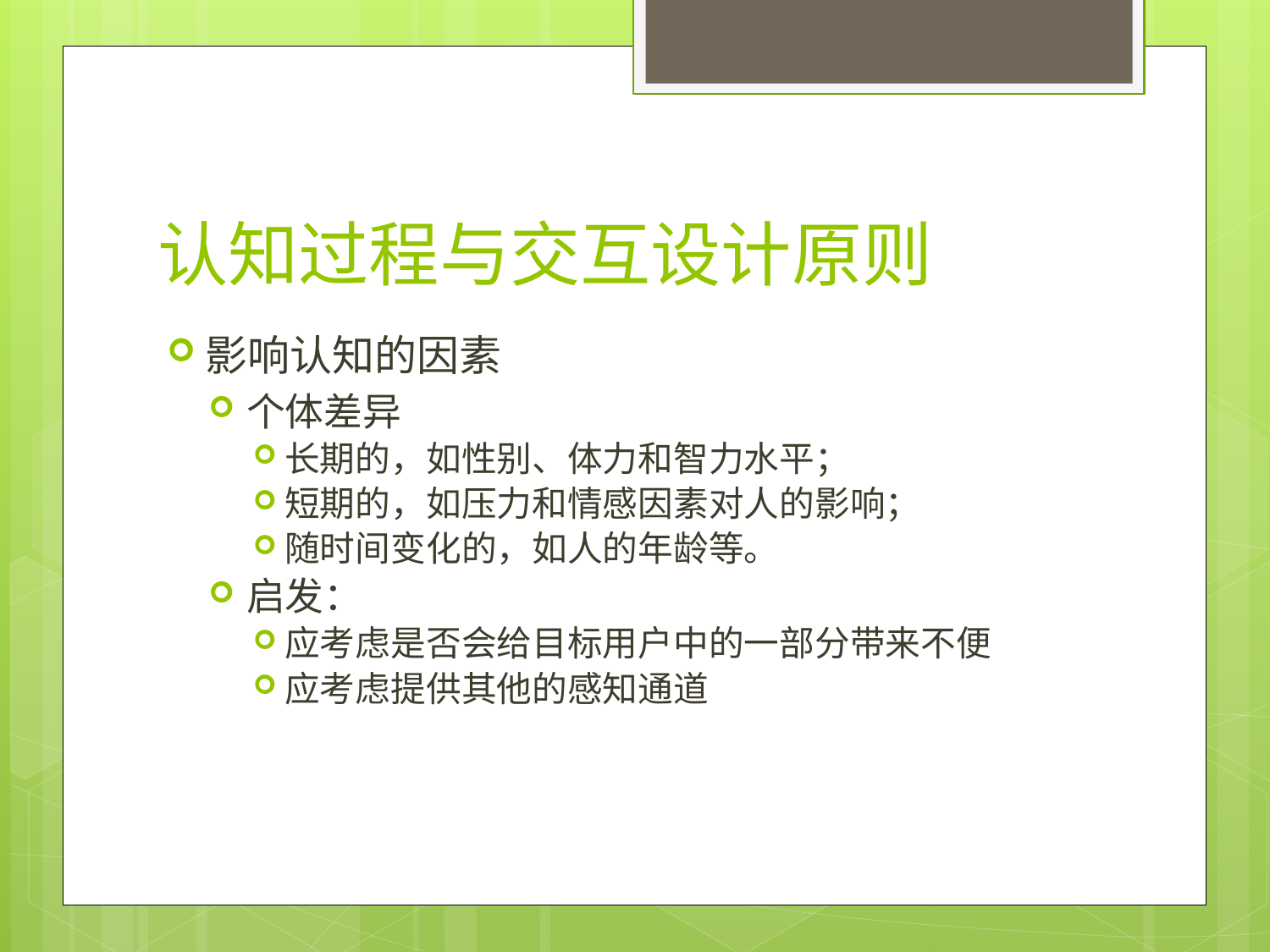

# 认知过程与交互设计原则
影响认知的因素
个体差异
长期的，如性别、体力和智力水平；
短期的，如压力和情感因素对人的影响；
随时间变化的，如人的年龄等。
启发：
应考虑是否会给目标用户中的一部分带来不便
应考虑提供其他的感知通道